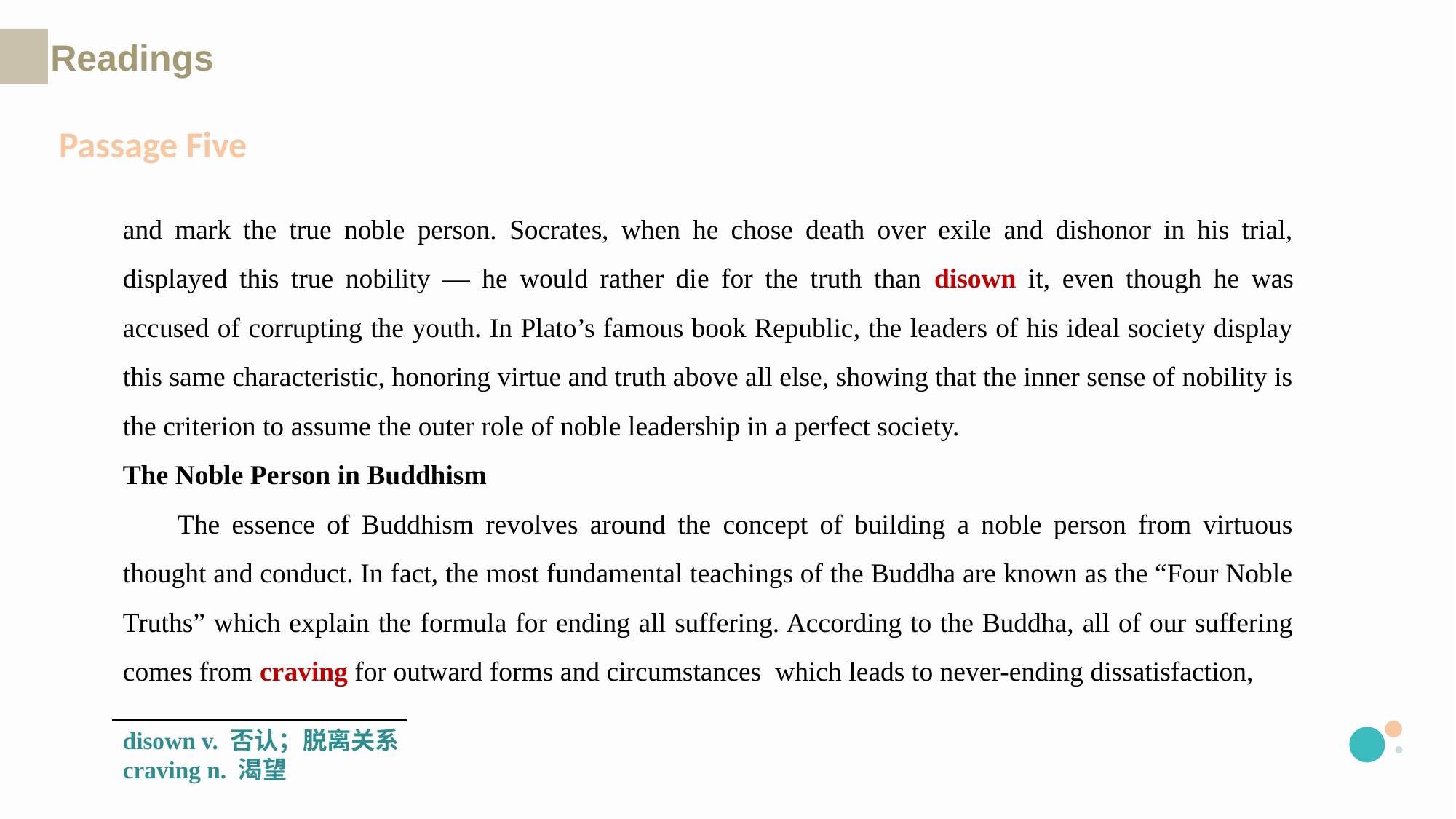

Readings
Passage Five
and mark the true noble person. Socrates, when he chose death over exile and dishonor in his trial, displayed this true nobility — he would rather die for the truth than disown it, even though he was accused of corrupting the youth. In Plato’s famous book Republic, the leaders of his ideal society display this same characteristic, honoring virtue and truth above all else, showing that the inner sense of nobility is the criterion to assume the outer role of noble leadership in a perfect society.
The Noble Person in Buddhism
The essence of Buddhism revolves around the concept of building a noble person from virtuous thought and conduct. In fact, the most fundamental teachings of the Buddha are known as the “Four Noble Truths” which explain the formula for ending all suffering. According to the Buddha, all of our suffering comes from craving for outward forms and circumstances  which leads to never-ending dissatisfaction,
disown v. 否认；脱离关系
craving n. 渴望